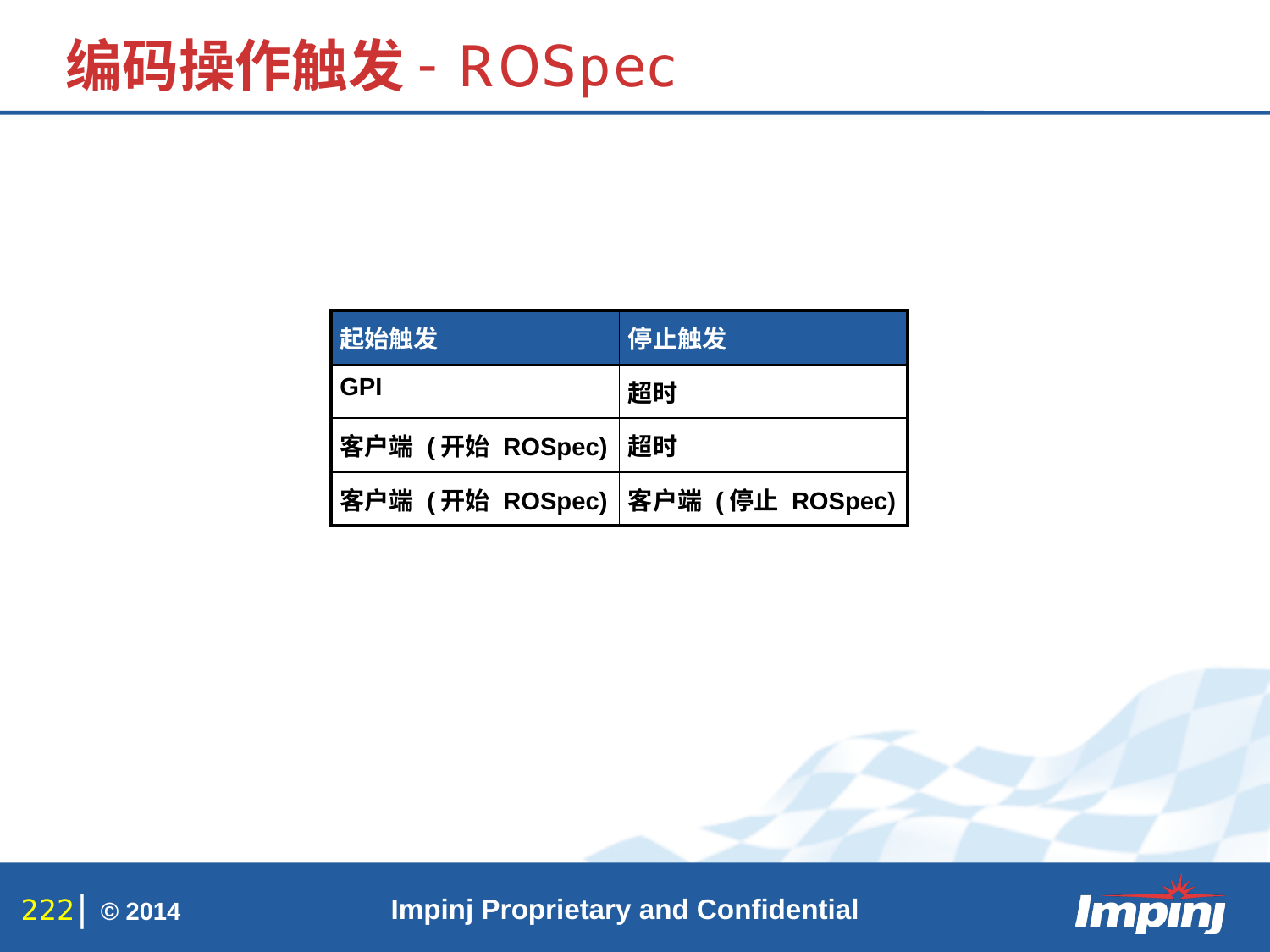

# 编码操作触发- ROSpec
| 起始触发 | 停止触发 |
| --- | --- |
| GPI | 超时 |
| 客户端 (开始 ROSpec) | 超时 |
| 客户端 (开始 ROSpec) | 客户端 (停止 ROSpec) |